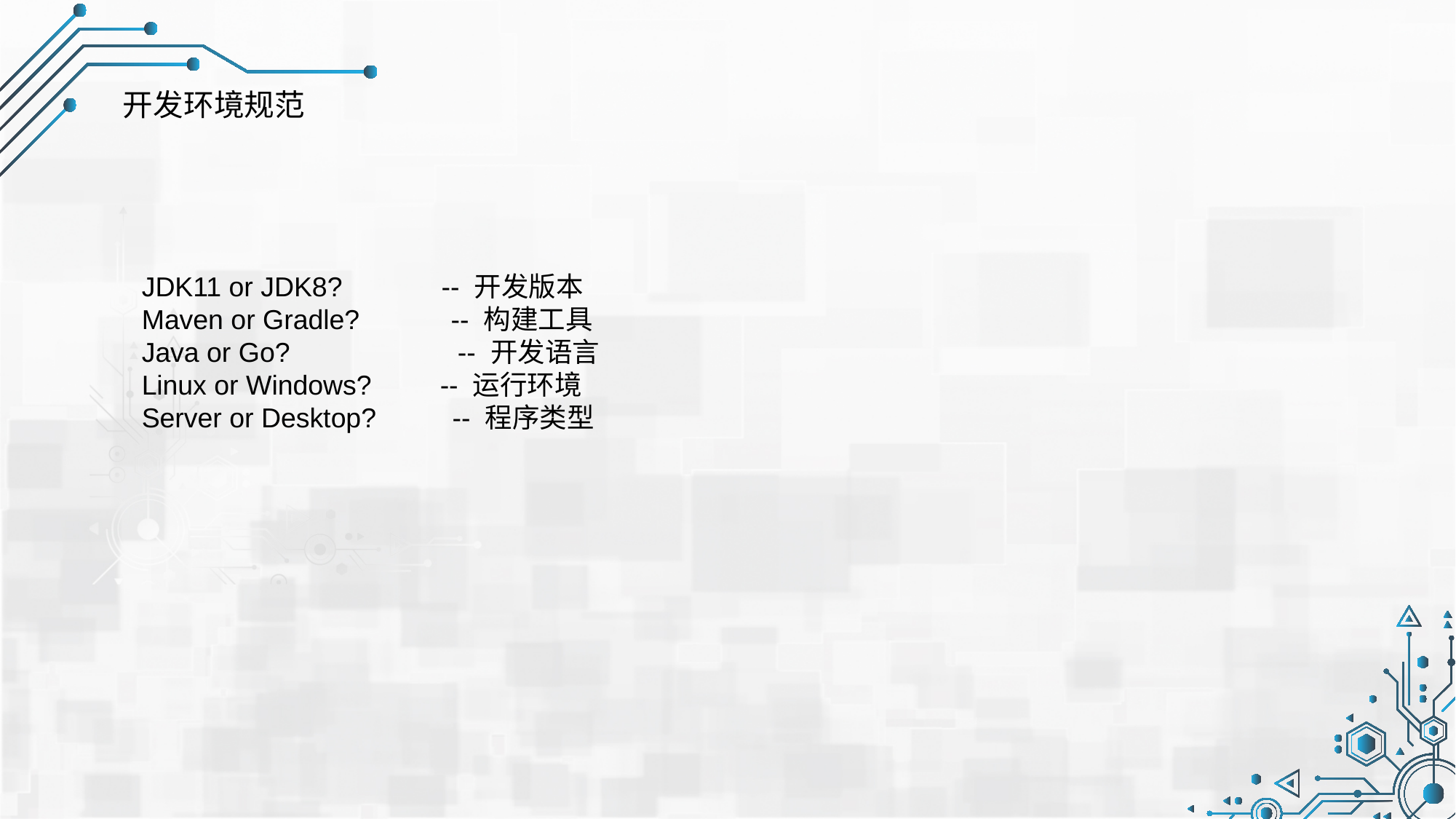

开发环境规范
JDK11 or JDK8?             -- 开发版本
Maven or Gradle?            -- 构建工具
Java or Go?                      -- 开发语言
Linux or Windows?         -- 运行环境
Server or Desktop?          -- 程序类型